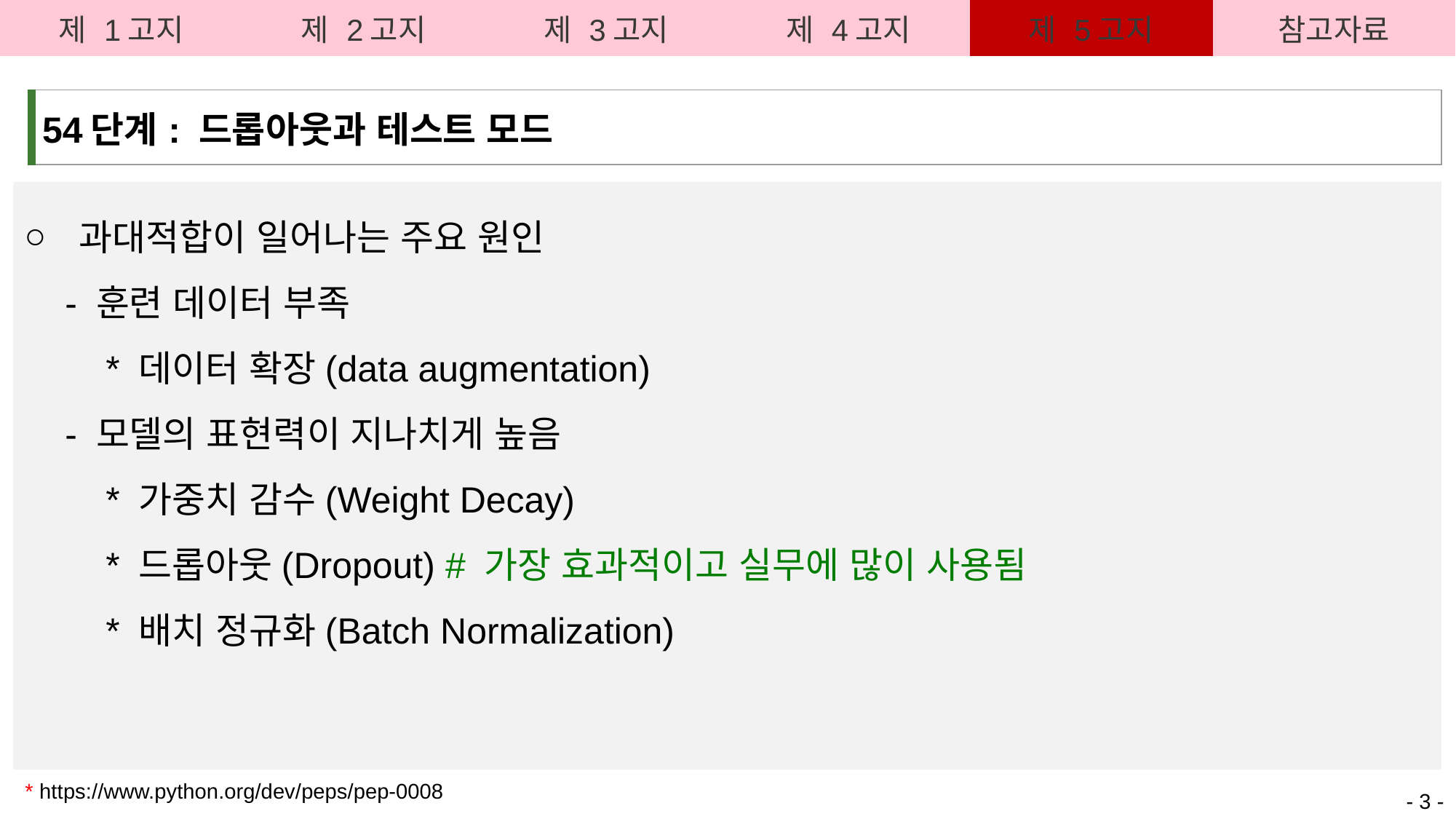

| 제 1고지 | 제 2고지 | 제 3고지 | 제 4고지 | 제 5고지 | 참고자료 |
| --- | --- | --- | --- | --- | --- |
| 54단계: 드롭아웃과 테스트 모드 |
| --- |
과대적합이 일어나는 주요 원인
    - 훈련 데이터 부족
        * 데이터 확장(data augmentation)
    - 모델의 표현력이 지나치게 높음
        * 가중치 감수(Weight Decay)
        * 드롭아웃(Dropout) # 가장 효과적이고 실무에 많이 사용됨
        * 배치 정규화(Batch Normalization)
* https://www.python.org/dev/peps/pep-0008
- 3 -